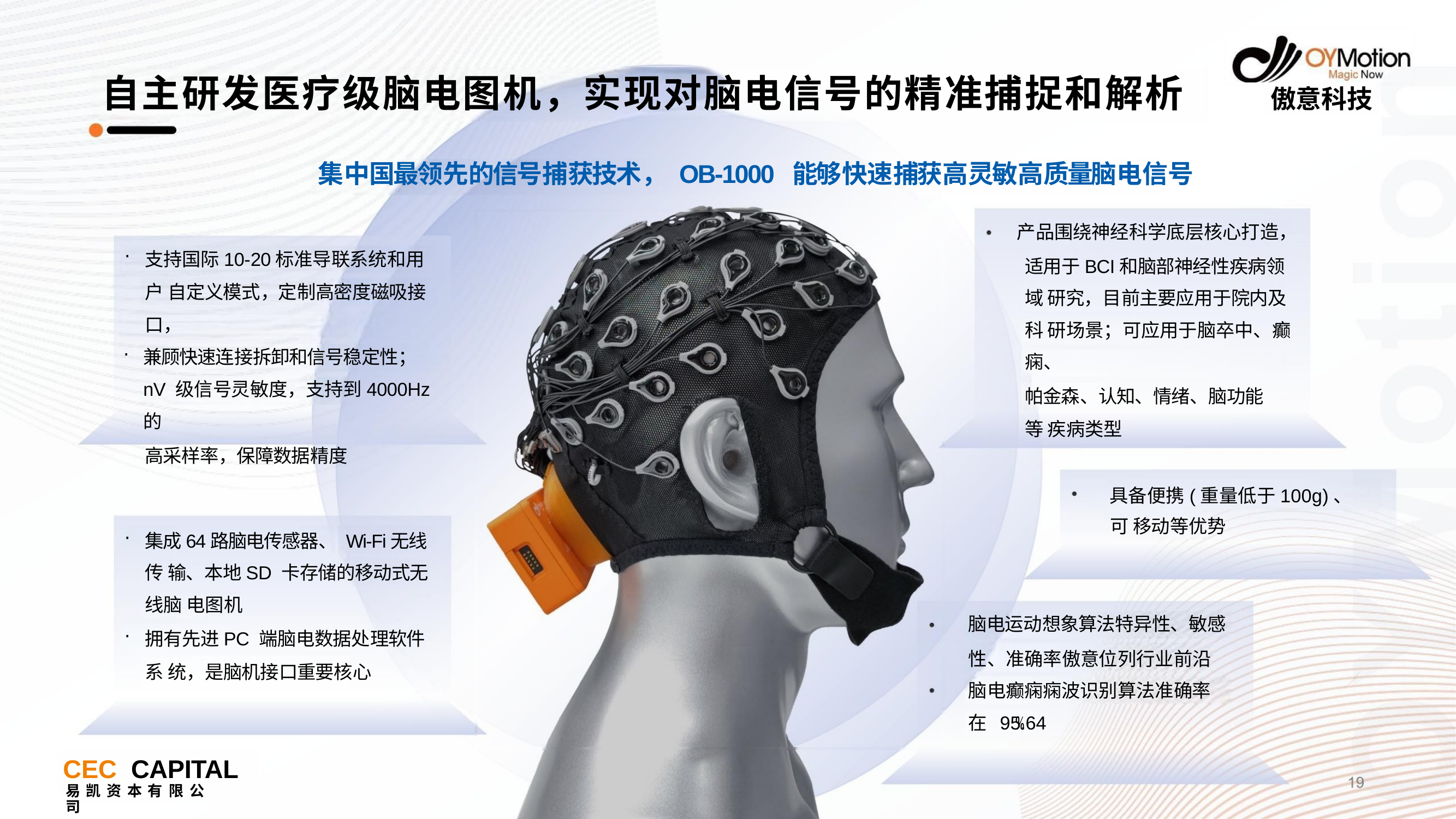

# 自主研发医疗级脑电图机，实现对脑电信号的精准捕捉和解析
傲意科技
集中国最领先的信号捕获技术， OB-1000 能够快速捕获高灵敏高质量脑电信号

产品围绕神经科学底层核心打造，

支持国际10-20标准导联系统和用户 自定义模式，定制高密度磁吸接口，
兼顾快速连接拆卸和信号稳定性；  nV 级信号灵敏度，支持到4000Hz 的
高采样率，保障数据精度
适用于BCI和脑部神经性疾病领域 研究，目前主要应用于院内及科 研场景；可应用于脑卒中、癫痫、
帕金森、认知、情绪、脑功能等 疾病类型
具备便携(重量低于100g)、	可 移动等优势
集成64路脑电传感器、 Wi-Fi无线传 输、本地SD 卡存储的移动式无线脑 电图机
拥有先进PC 端脑电数据处理软件系 统，是脑机接口重要核心
脑电运动想象算法特异性、敏感
性、准确率傲意位列行业前沿 脑电癫痫痫波识别算法准确率在  95.64

CEC	CAPITAL
易 凯 资 本 有 限 公	司